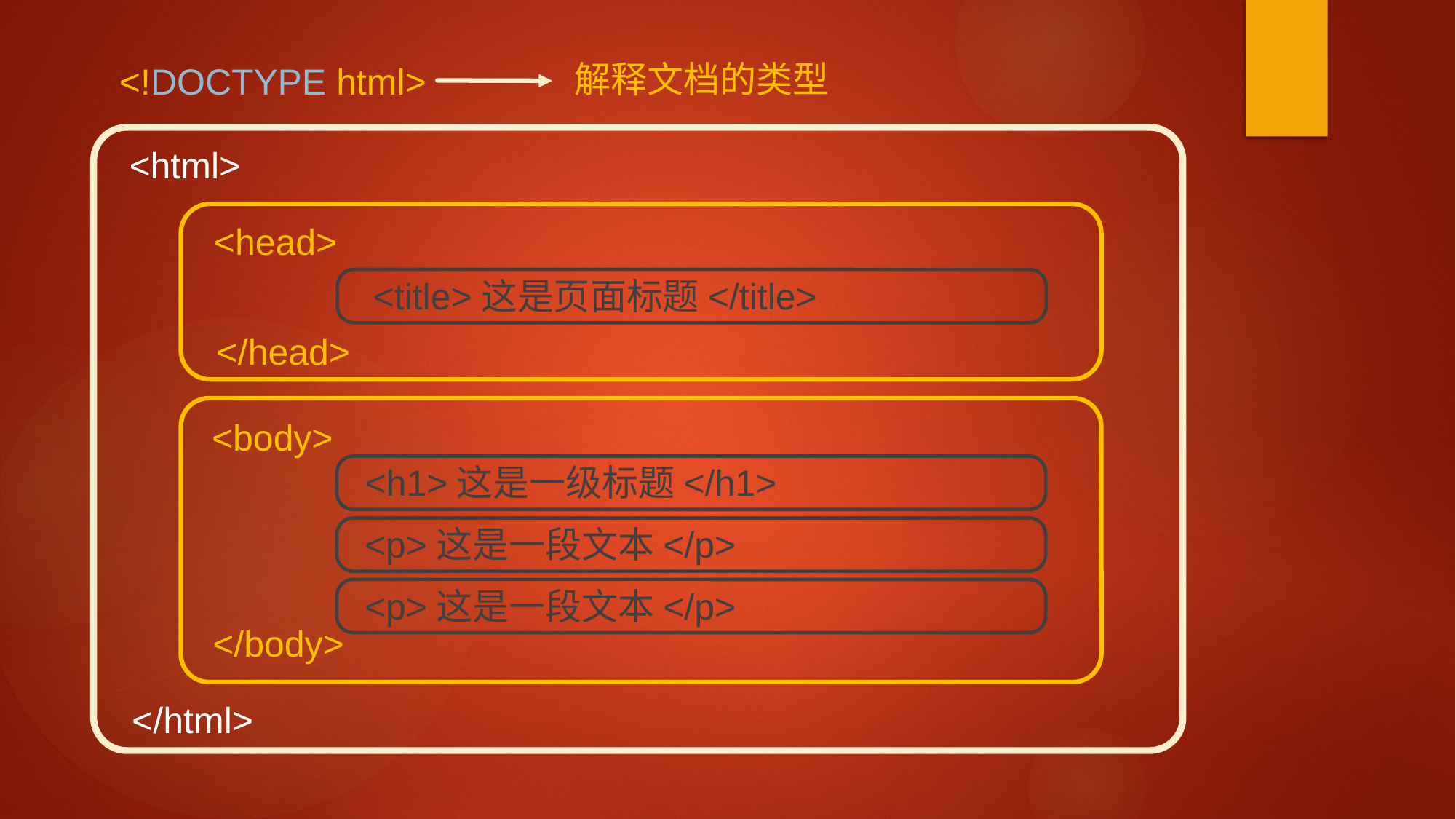

解释文档的类型
<!DOCTYPE html>

<html>

<head>
<title>这是页面标题</title>

</head>

<body>
<h1>这是一级标题</h1>

<p>这是一段文本</p>

<p>这是一段文本</p>

</body>
</html>